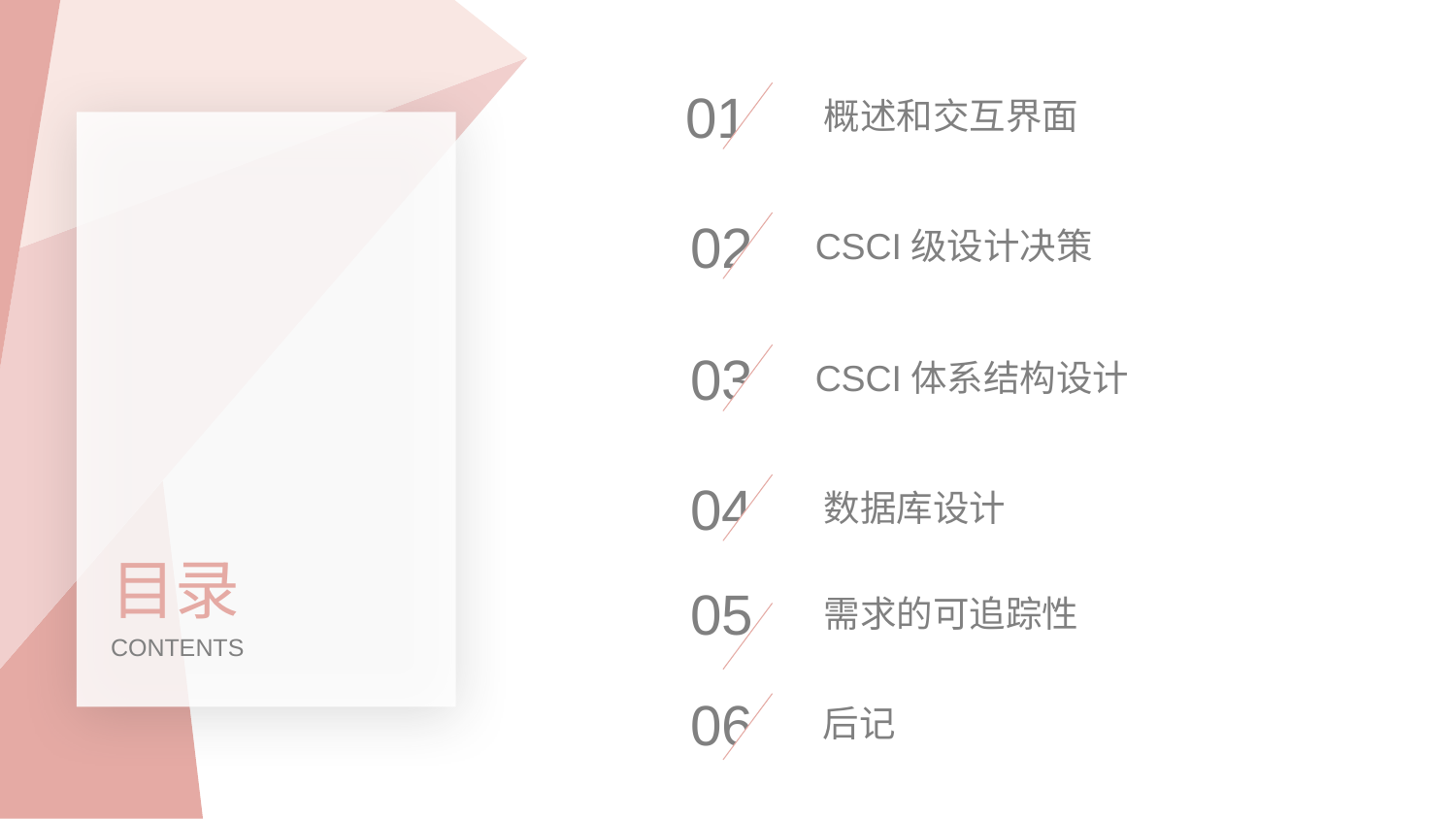

01

概述和交互界面

02

CSCI级设计决策
03

CSCI体系结构设计
04

数据库设计
目录
05
需求的可追踪性

CONTENTS
06

后记